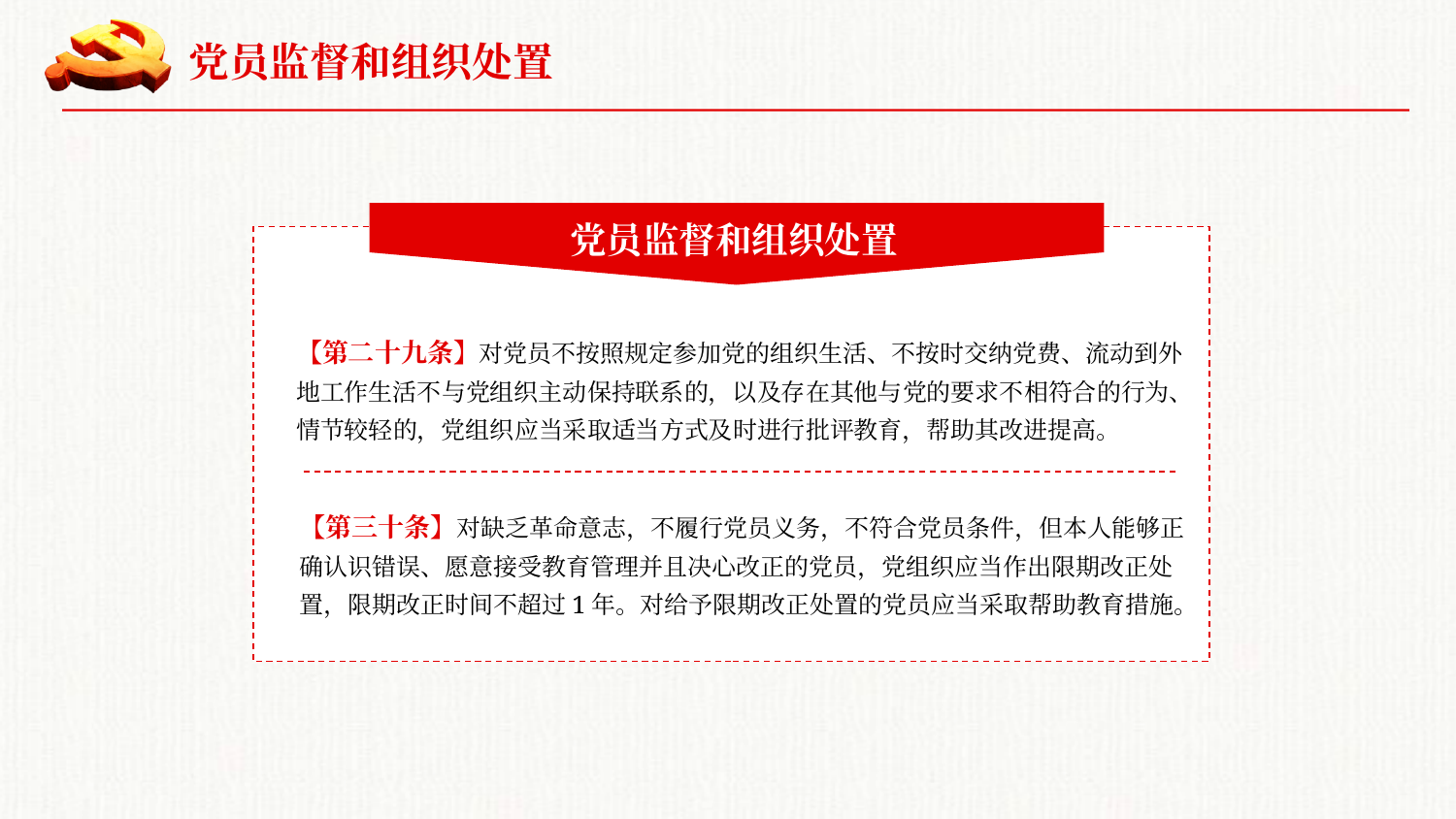

党员监督和组织处置

党员监督和组织处置

【第二十九条】对党员不按照规定参加党的组织生活、不按时交纳党费、流动到外地工作生活不与党组织主动保持联系的，以及存在其他与党的要求不相符合的行为、情节较轻的，党组织应当采取适当方式及时进行批评教育，帮助其改进提高。
【第三十条】对缺乏革命意志，不履行党员义务，不符合党员条件，但本人能够正确认识错误、愿意接受教育管理并且决心改正的党员，党组织应当作出限期改正处置，限期改正时间不超过1年。对给予限期改正处置的党员应当采取帮助教育措施。